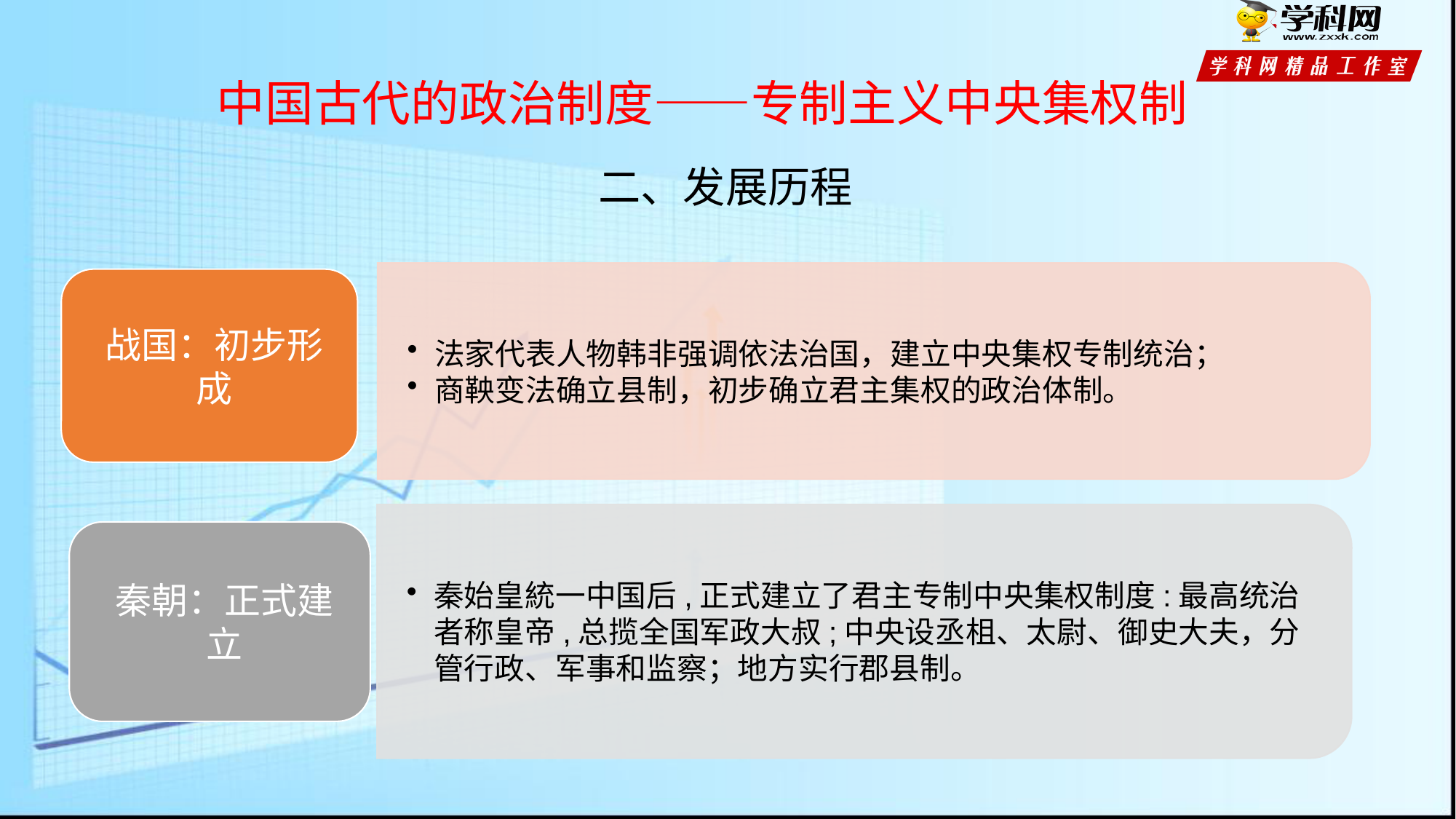

中国古代的政治制度——专制主义中央集权制
二、发展历程
法家代表人物韩非强调依法治国，建立中央集权专制统治；
商鞅变法确立县制，初步确立君主集权的政治体制。
战国：初步形成
秦始皇統一中国后,正式建立了君主专制中央集权制度:最高统治者称皇帝,总揽全国军政大叔;中央设丞柤、太尉、御史大夫，分管行政、军事和监察；地方实行郡县制。
秦朝：正式建立